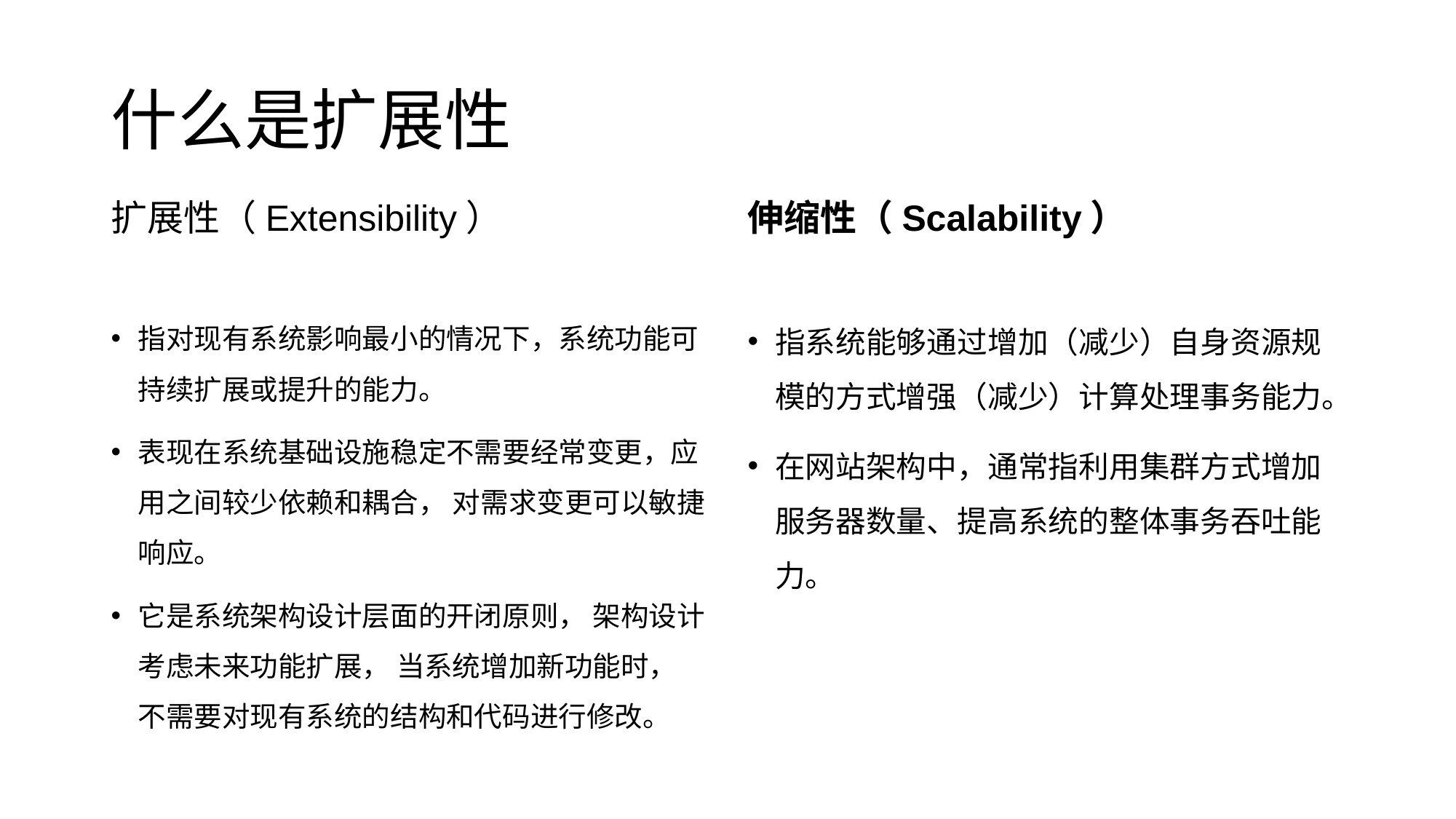

# 什么是扩展性
扩展性（Extensibility）

伸缩性（Scalability）

指对现有系统影响最小的情况下，系统功能可持续扩展或提升的能力。
表现在系统基础设施稳定不需要经常变更，应用之间较少依赖和耦合， 对需求变更可以敏捷响应。
它是系统架构设计层面的开闭原则， 架构设计考虑未来功能扩展， 当系统增加新功能时， 不需要对现有系统的结构和代码进行修改。

指系统能够通过增加（减少）自身资源规模的方式增强（减少）计算处理事务能力。
在网站架构中，通常指利用集群方式增加服务器数量、提高系统的整体事务吞吐能力。